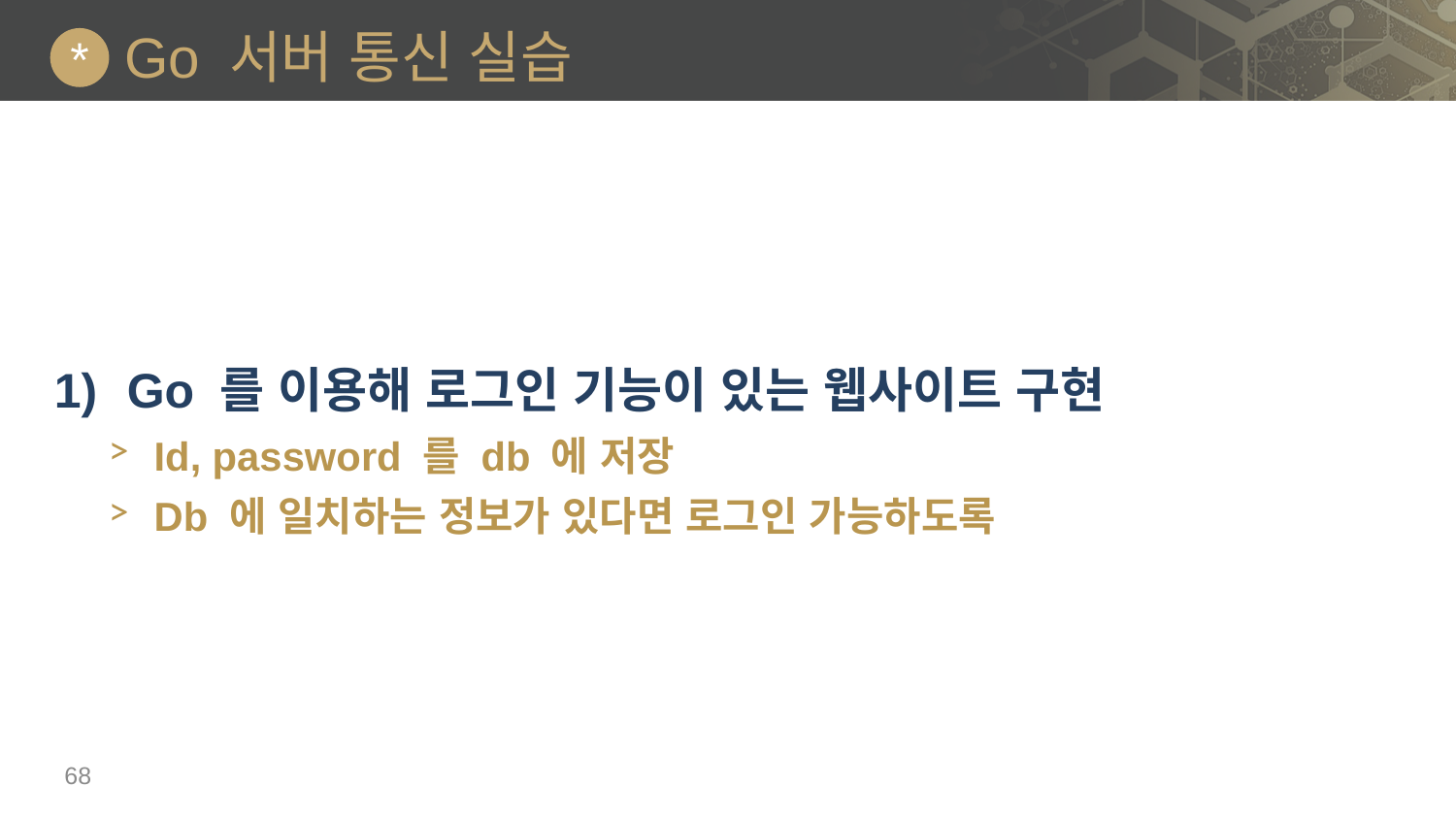

# Go 서버 통신 실습
*
Go 를 이용해 로그인 기능이 있는 웹사이트 구현
Id, password 를 db 에 저장
Db 에 일치하는 정보가 있다면 로그인 가능하도록
68